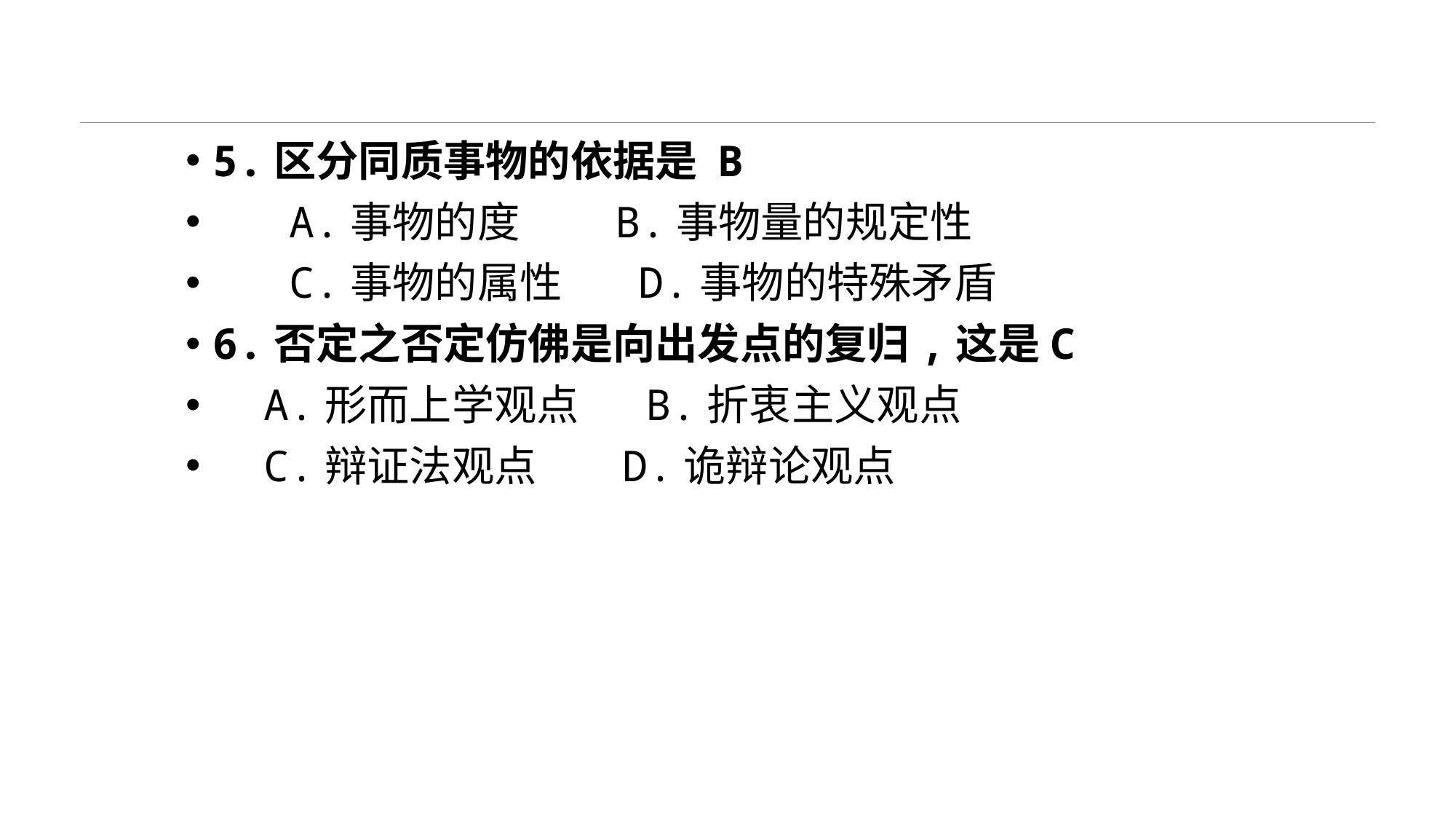

#
5.区分同质事物的依据是 B
   A.事物的度         B.事物量的规定性
   C.事物的属性       D.事物的特殊矛盾
6.否定之否定仿佛是向出发点的复归,这是C
  A.形而上学观点      B.折衷主义观点
  C.辩证法观点        D.诡辩论观点